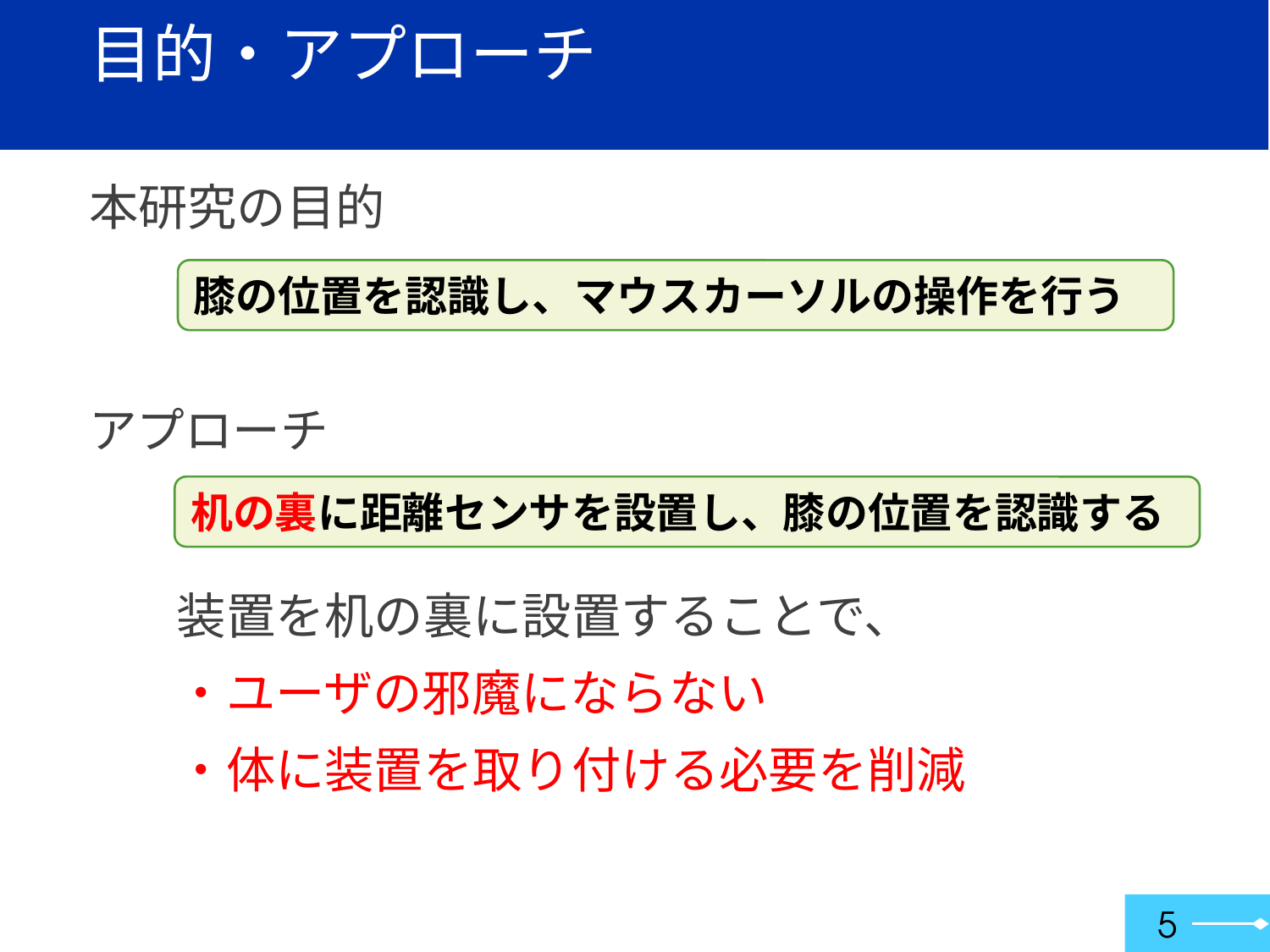

# 目的・アプローチ
本研究の目的
膝の位置を認識し、マウスカーソルの操作を行う
アプローチ
机の裏に距離センサを設置し、膝の位置を認識する
装置を机の裏に設置することで、
・ユーザの邪魔にならない
・体に装置を取り付ける必要を削減
5